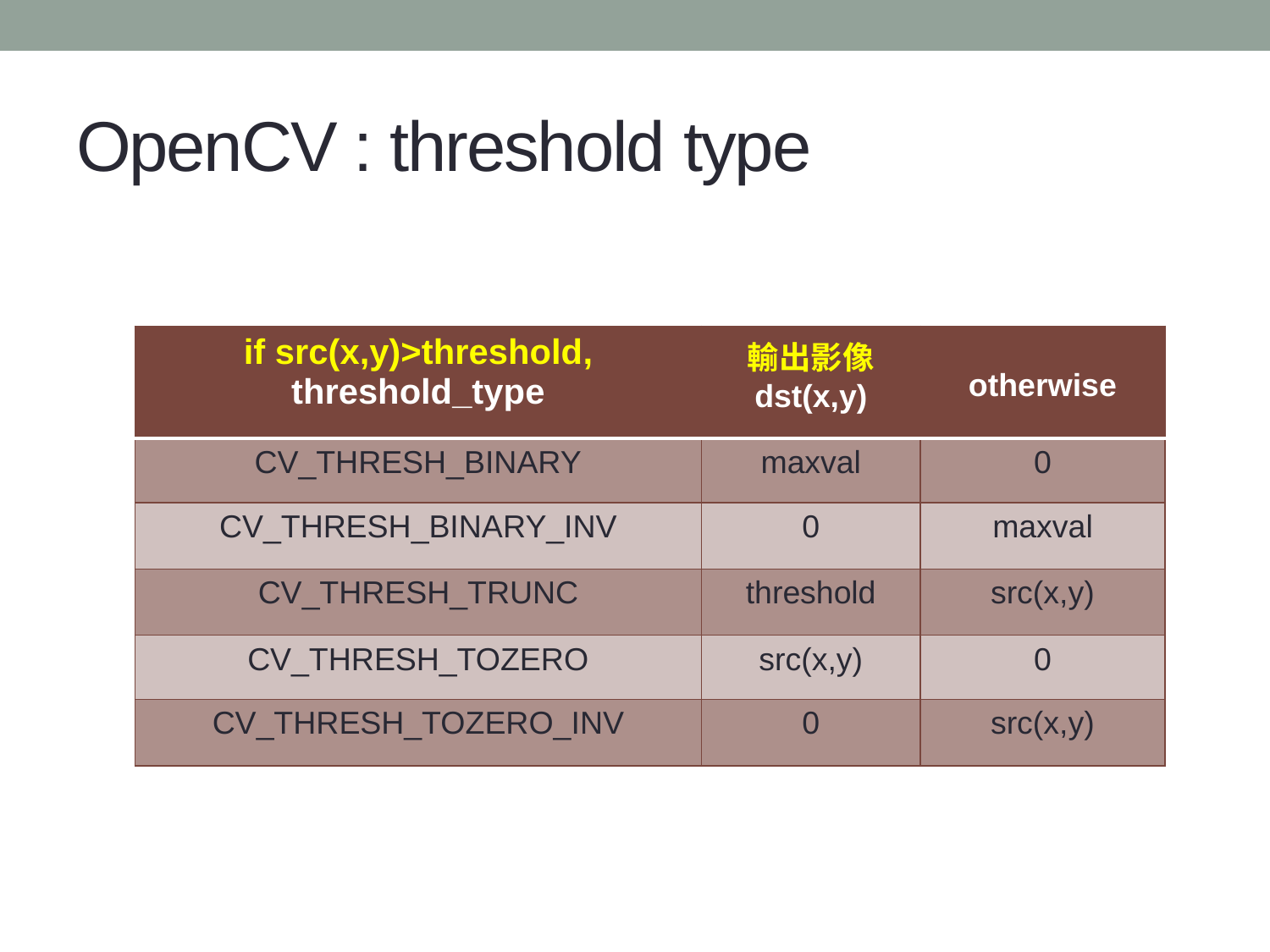

# OpenCV : threshold type
| if src(x,y)>threshold, threshold\_type | 輸出影像 dst(x,y) | otherwise |
| --- | --- | --- |
| CV\_THRESH\_BINARY | maxval | 0 |
| CV\_THRESH\_BINARY\_INV | 0 | maxval |
| CV\_THRESH\_TRUNC | threshold | src(x,y) |
| CV\_THRESH\_TOZERO | src(x,y) | 0 |
| CV\_THRESH\_TOZERO\_INV | 0 | src(x,y) |